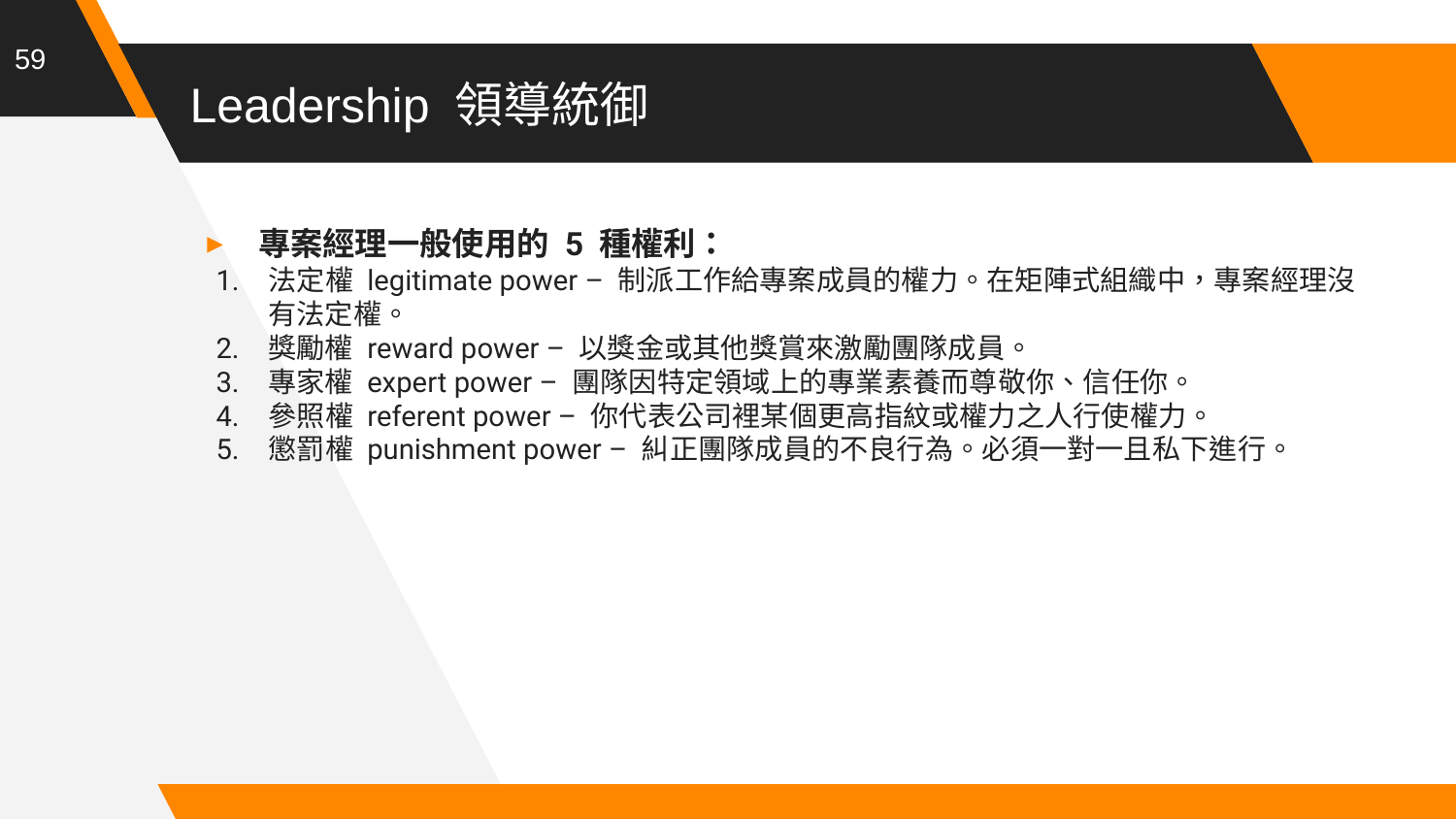

59
# Leadership 領導統御
專案經理一般使用的 5 種權利：
法定權 legitimate power – 制派工作給專案成員的權力。在矩陣式組織中，專案經理沒有法定權。
獎勵權 reward power – 以獎金或其他獎賞來激勵團隊成員。
專家權 expert power – 團隊因特定領域上的專業素養而尊敬你、信任你。
參照權 referent power – 你代表公司裡某個更高指紋或權力之人行使權力。
懲罰權 punishment power – 糾正團隊成員的不良行為。必須一對一且私下進行。